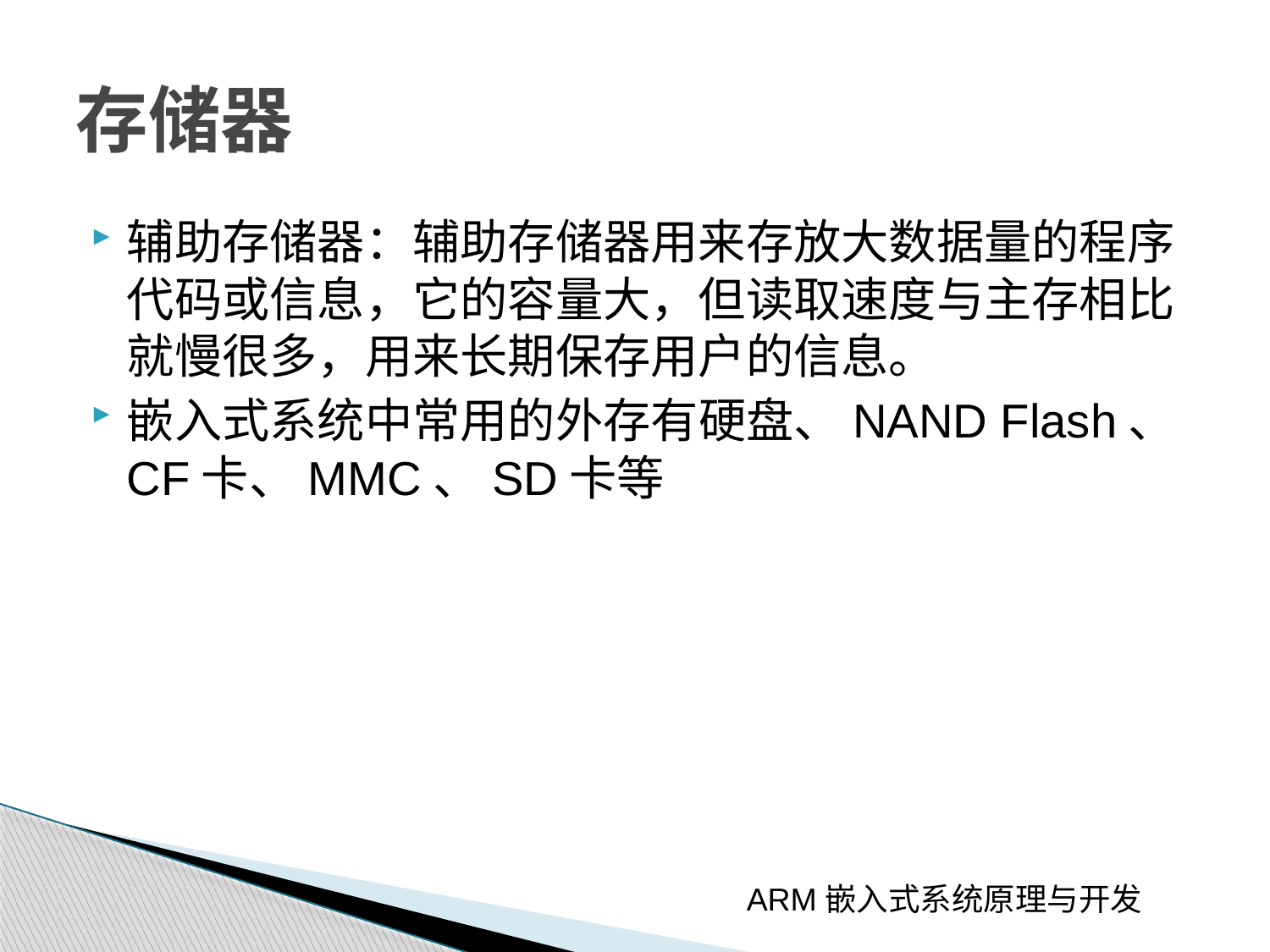

# 存储器
辅助存储器：辅助存储器用来存放大数据量的程序代码或信息，它的容量大，但读取速度与主存相比就慢很多，用来长期保存用户的信息。
嵌入式系统中常用的外存有硬盘、NAND Flash、CF卡、MMC、SD卡等
ARM嵌入式系统原理与开发